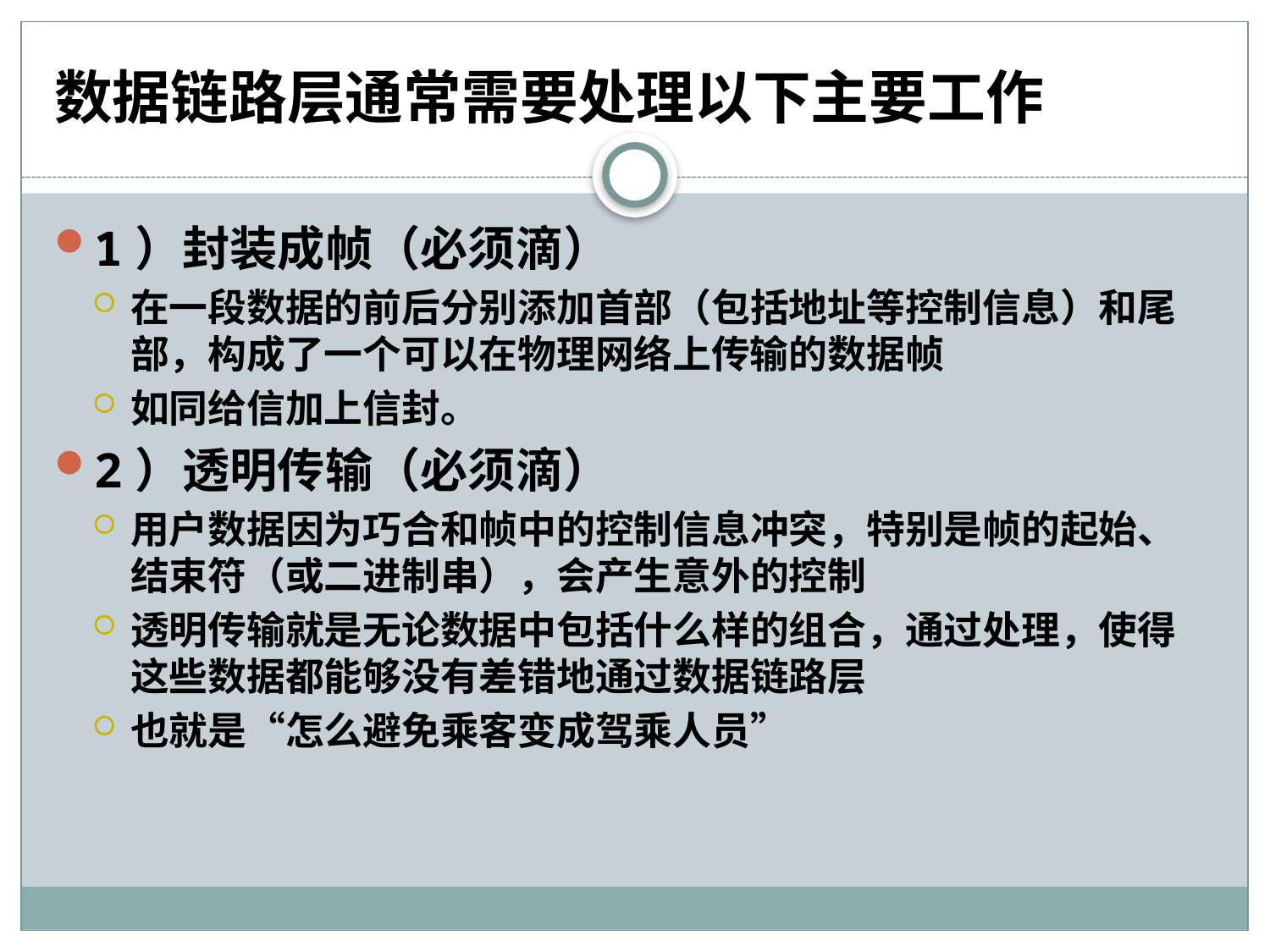

# 数据链路层通常需要处理以下主要工作
1）封装成帧（必须滴）
在一段数据的前后分别添加首部（包括地址等控制信息）和尾部，构成了一个可以在物理网络上传输的数据帧
如同给信加上信封。
2）透明传输（必须滴）
用户数据因为巧合和帧中的控制信息冲突，特别是帧的起始、结束符（或二进制串），会产生意外的控制
透明传输就是无论数据中包括什么样的组合，通过处理，使得这些数据都能够没有差错地通过数据链路层
也就是“怎么避免乘客变成驾乘人员”